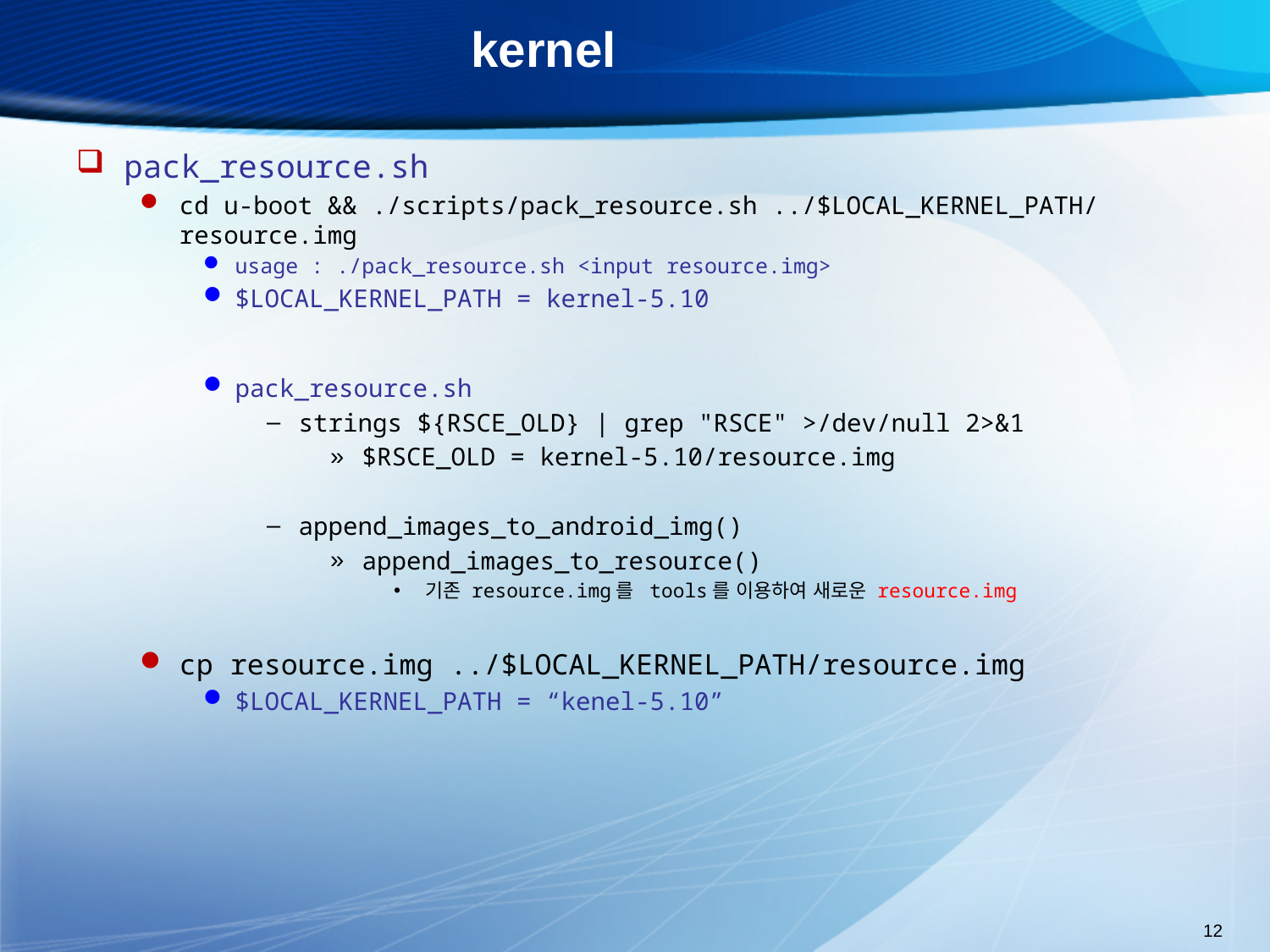

# kernel
pack_resource.sh
cd u-boot && ./scripts/pack_resource.sh ../$LOCAL_KERNEL_PATH/resource.img
usage : ./pack_resource.sh <input resource.img>
$LOCAL_KERNEL_PATH = kernel-5.10

pack_resource.sh
strings ${RSCE_OLD} | grep "RSCE" >/dev/null 2>&1
$RSCE_OLD = kernel-5.10/resource.img

append_images_to_android_img()
append_images_to_resource()
기존 resource.img를  tools를 이용하여 새로운 resource.img

cp resource.img ../$LOCAL_KERNEL_PATH/resource.img
$LOCAL_KERNEL_PATH = “kenel-5.10”